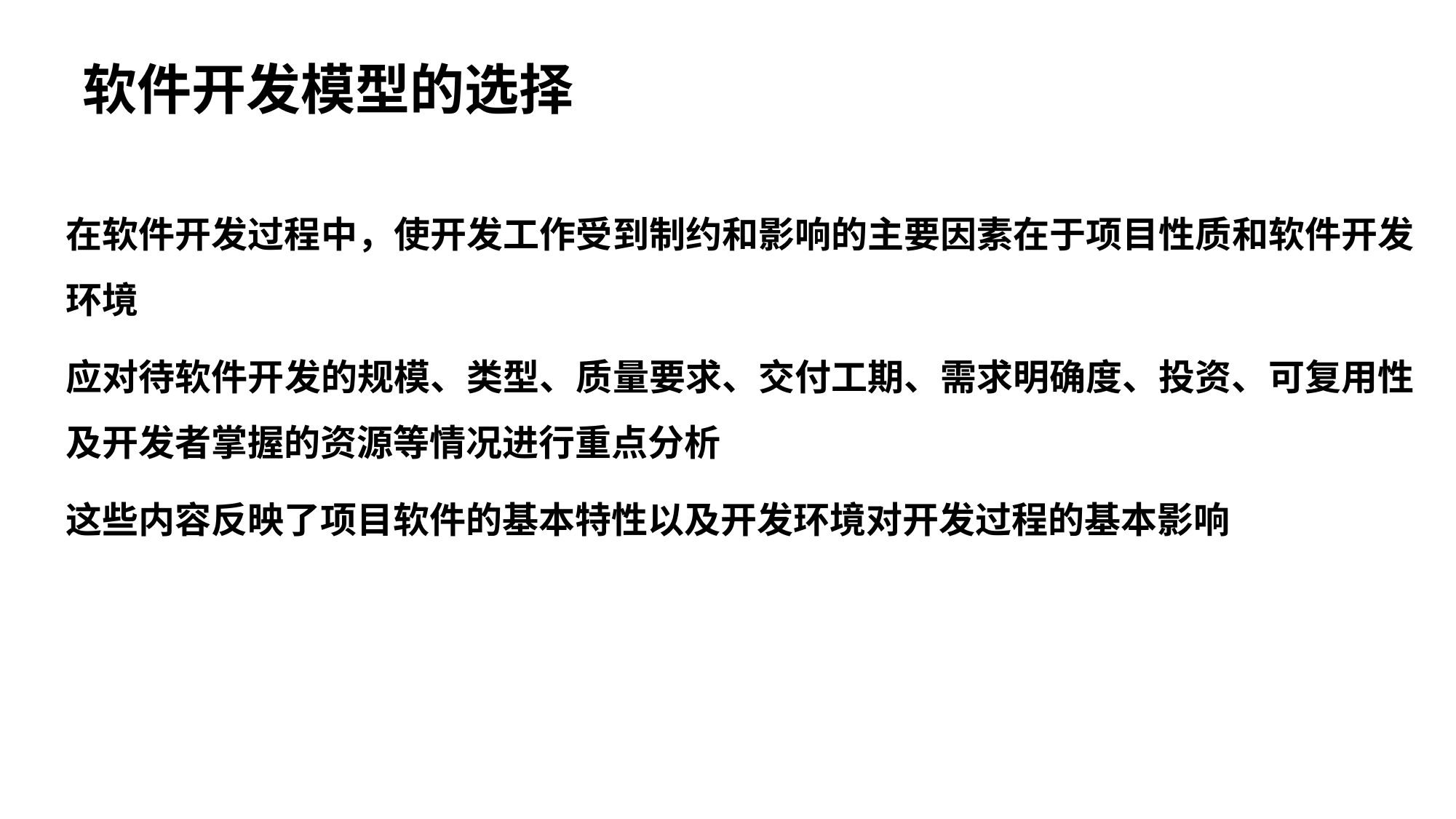

软件开发模型的选择

在软件开发过程中，使开发工作受到制约和影响的主要因素在于项目性质和软件开发环境
应对待软件开发的规模、类型、质量要求、交付工期、需求明确度、投资、可复用性及开发者掌握的资源等情况进行重点分析
这些内容反映了项目软件的基本特性以及开发环境对开发过程的基本影响